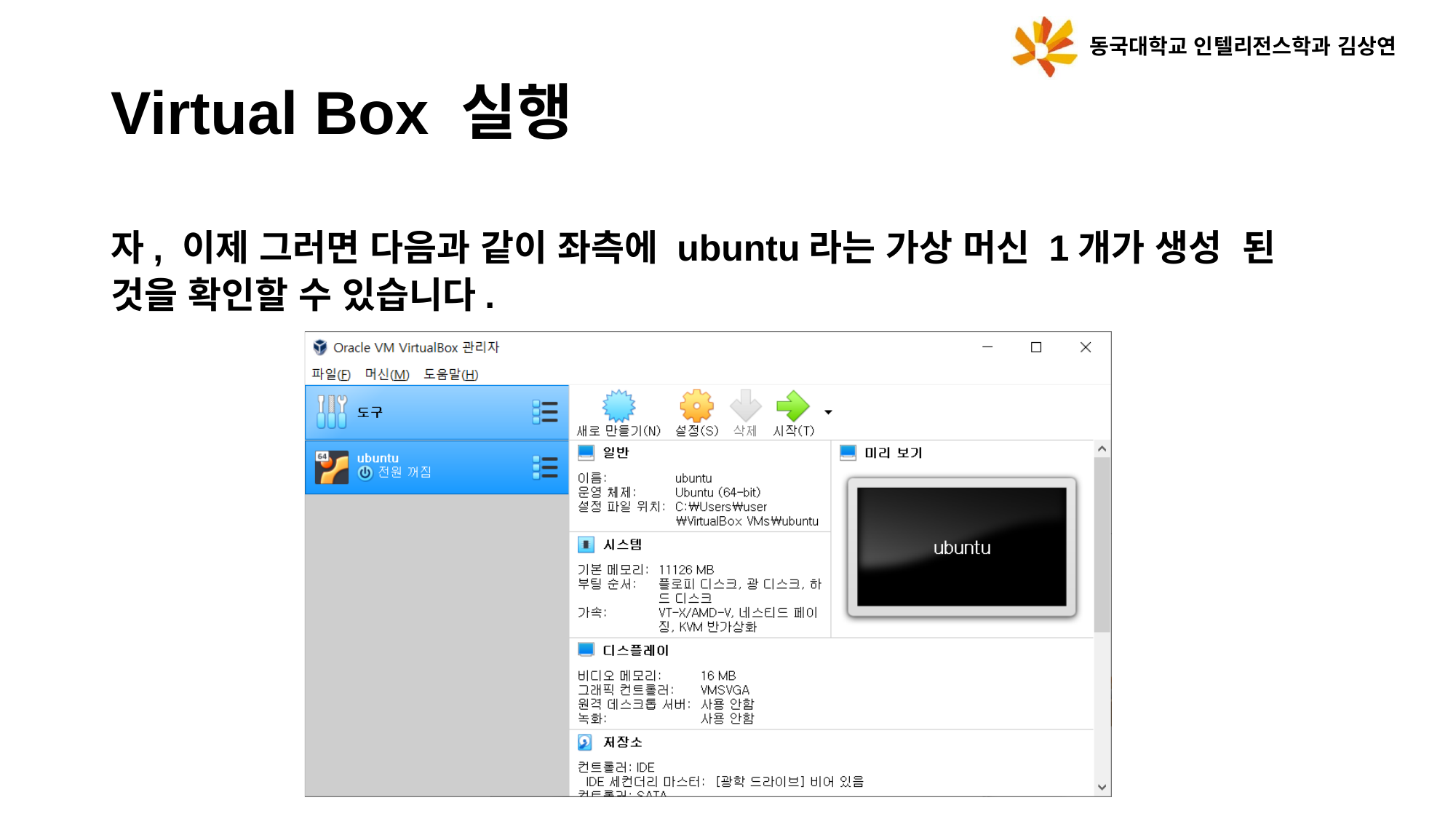

동국대학교 인텔리전스학과 김상연
Virtual Box 실행
자, 이제 그러면 다음과 같이 좌측에 ubuntu라는 가상 머신 1개가 생성  된 것을 확인할 수 있습니다.